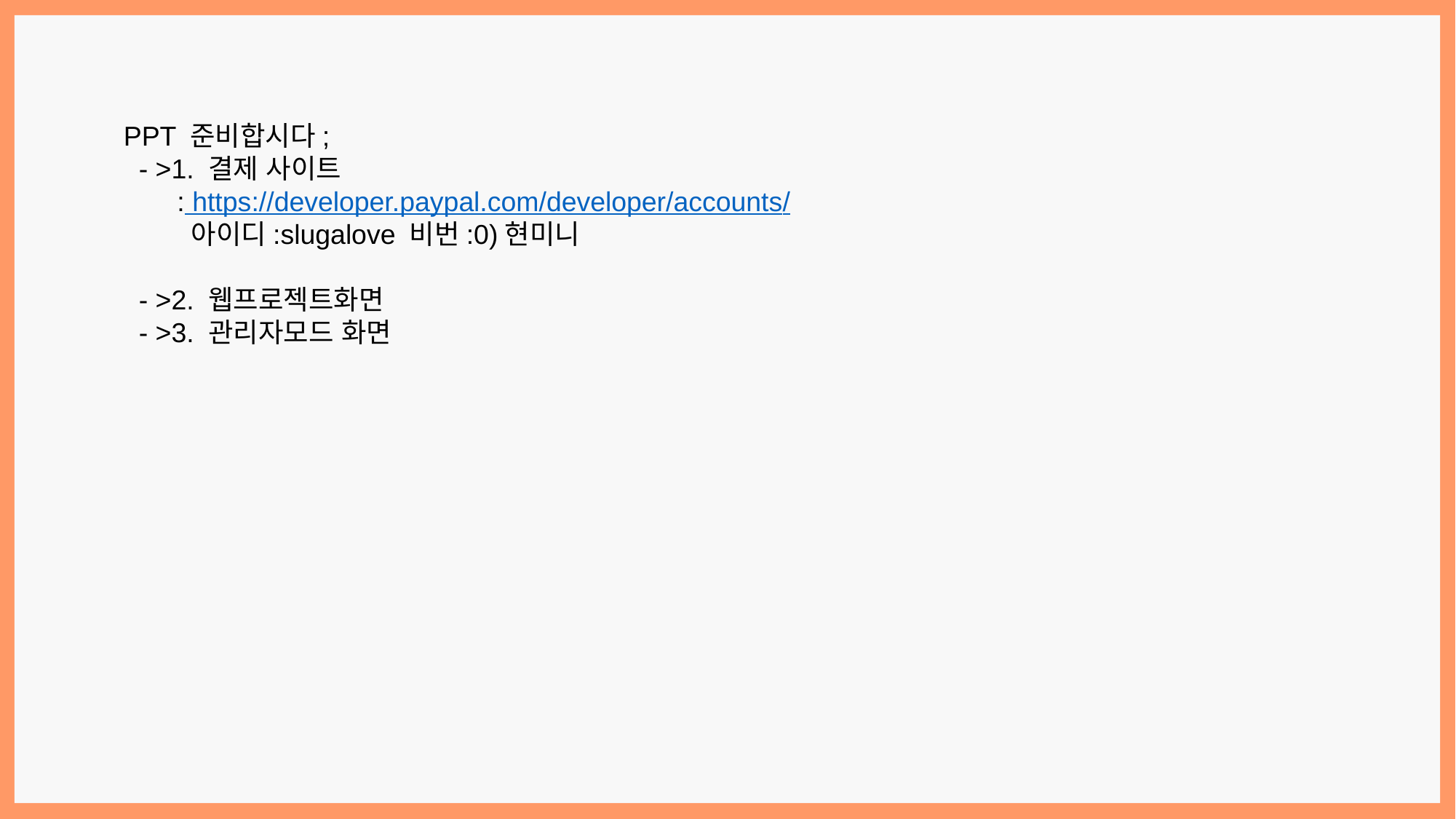

PPT 준비합시다;
  - >1. 결제 사이트
       : https://developer.paypal.com/developer/accounts/
        아이디:slugalove 비번:0)현미니

  - >2. 웹프로젝트화면
  - >3. 관리자모드 화면